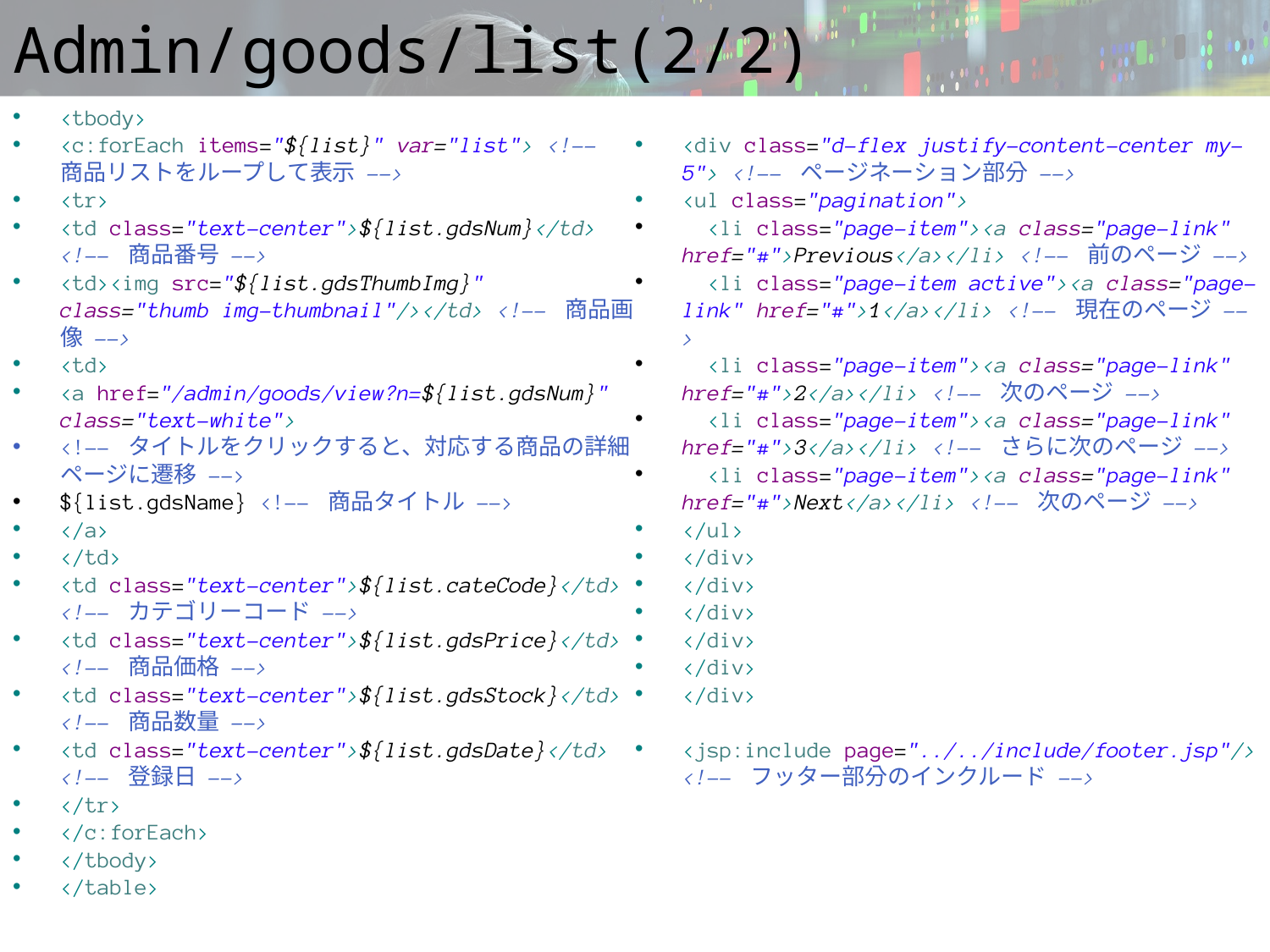

# Admin/goods/list(2/2)
<tbody>
<c:forEach items="${list}" var="list"> <!-- 商品リストをループして表示 -->
<tr>
<td class="text-center">${list.gdsNum}</td> <!-- 商品番号 -->
<td><img src="${list.gdsThumbImg}" class="thumb img-thumbnail"/></td> <!-- 商品画像 -->
<td>
<a href="/admin/goods/view?n=${list.gdsNum}" class="text-white">
<!-- タイトルをクリックすると、対応する商品の詳細ページに遷移 -->
${list.gdsName} <!-- 商品タイトル -->
</a>
</td>
<td class="text-center">${list.cateCode}</td> <!-- カテゴリーコード -->
<td class="text-center">${list.gdsPrice}</td> <!-- 商品価格 -->
<td class="text-center">${list.gdsStock}</td> <!-- 商品数量 -->
<td class="text-center">${list.gdsDate}</td> <!-- 登録日 -->
</tr>
</c:forEach>
</tbody>
</table>

<div class="d-flex justify-content-center my-5"> <!-- ページネーション部分 -->
<ul class="pagination">
  <li class="page-item"><a class="page-link" href="#">Previous</a></li> <!-- 前のページ -->
  <li class="page-item active"><a class="page-link" href="#">1</a></li> <!-- 現在のページ -->
  <li class="page-item"><a class="page-link" href="#">2</a></li> <!-- 次のページ -->
  <li class="page-item"><a class="page-link" href="#">3</a></li> <!-- さらに次のページ -->
  <li class="page-item"><a class="page-link" href="#">Next</a></li> <!-- 次のページ -->
</ul>
</div>
</div>
</div>
</div>
</div>
</div>

<jsp:include page="../../include/footer.jsp"/> <!-- フッター部分のインクルード -->